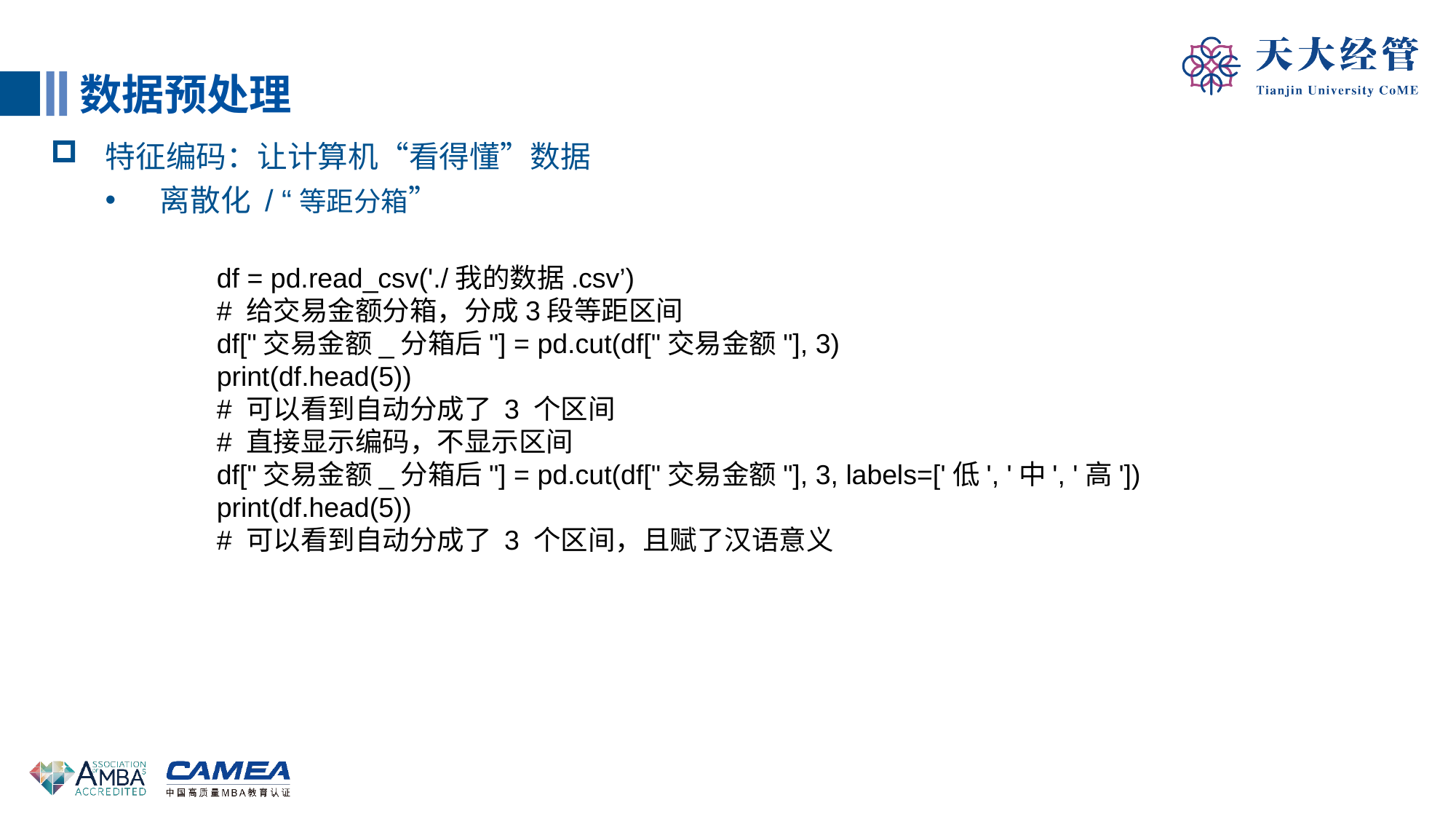

数据预处理

特征编码：让计算机“看得懂”数据
离散化 / “等距分箱”
df = pd.read_csv('./我的数据.csv’)
# 给交易金额分箱，分成3段等距区间
df["交易金额_分箱后"] = pd.cut(df["交易金额"], 3)
print(df.head(5))
# 可以看到自动分成了 3 个区间
# 直接显示编码，不显示区间
df["交易金额_分箱后"] = pd.cut(df["交易金额"], 3, labels=['低', '中', '高'])
print(df.head(5))
# 可以看到自动分成了 3 个区间，且赋了汉语意义